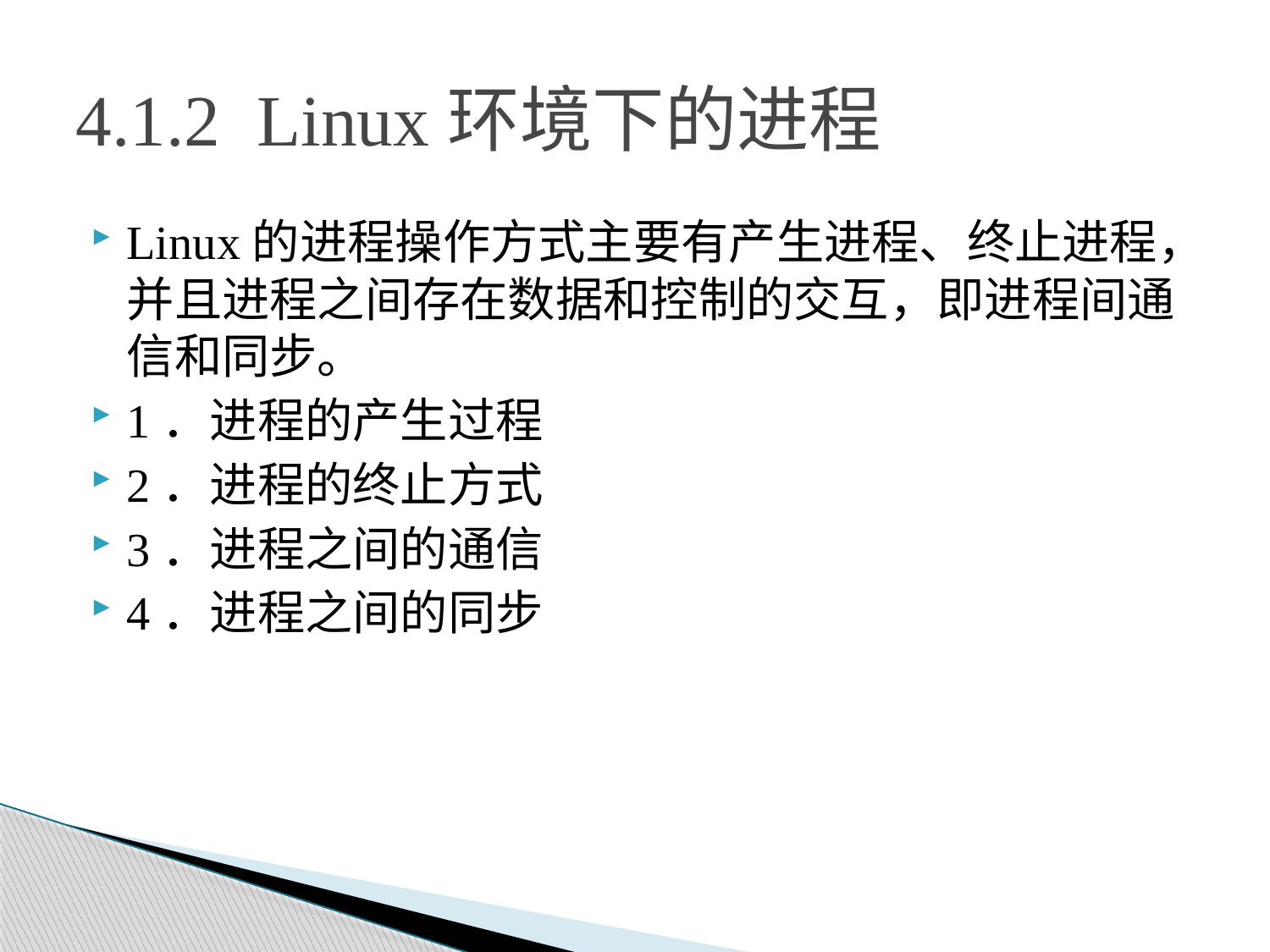

# 4.1.2  Linux环境下的进程
Linux的进程操作方式主要有产生进程、终止进程，并且进程之间存在数据和控制的交互，即进程间通信和同步。
1．进程的产生过程
2．进程的终止方式
3．进程之间的通信
4．进程之间的同步